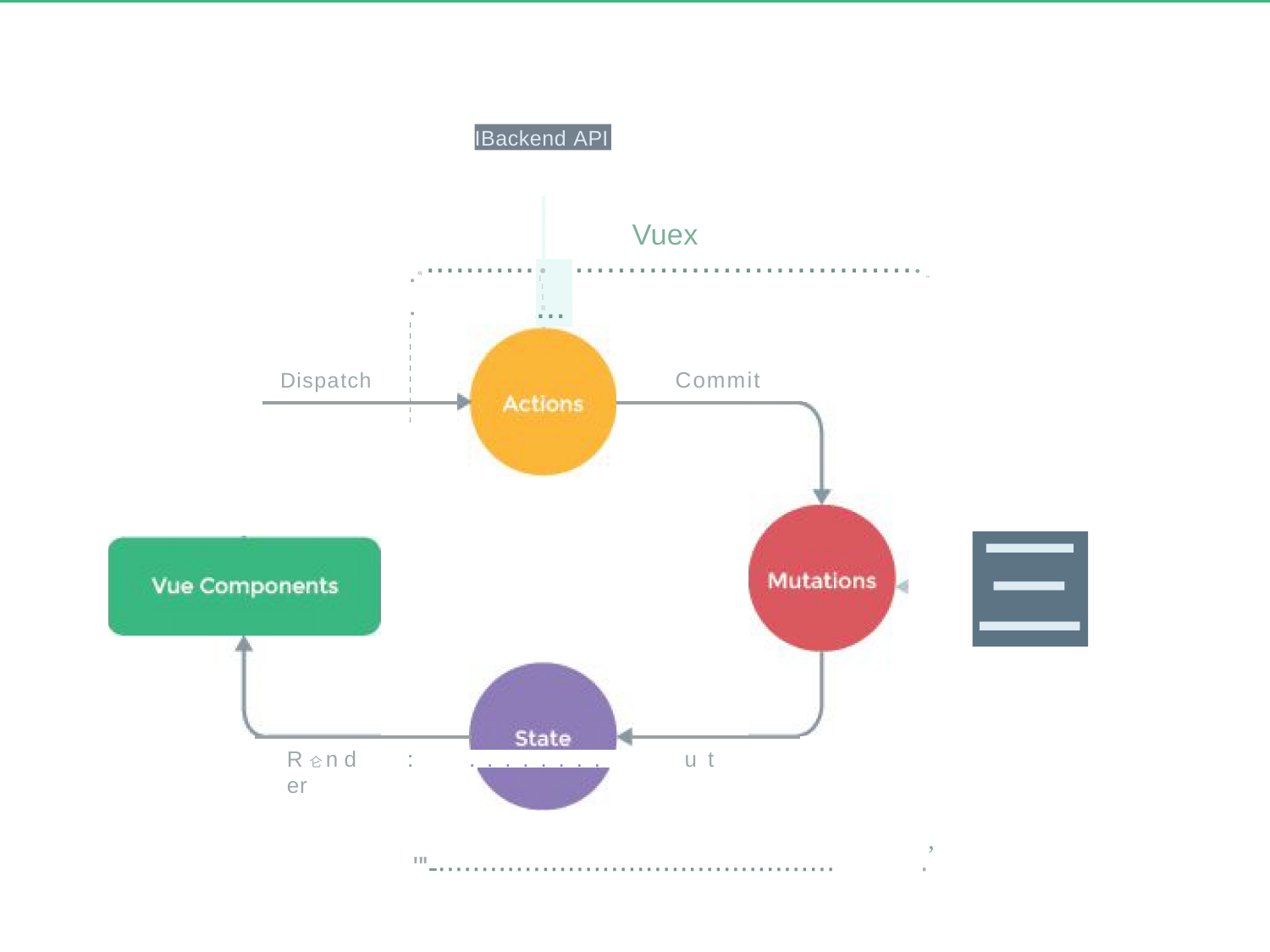

IBackend API
|  | I I I I |
| --- | --- |
| ．... |  |
Vuex
喂 ...........
.................................
I
I
..
I
I  I  I  I  I  I  I  I  I
I
"'

I

I
盲

Commit
Dispatch

三

R仑n d er
:
........
ut

,
·
"'-··············································